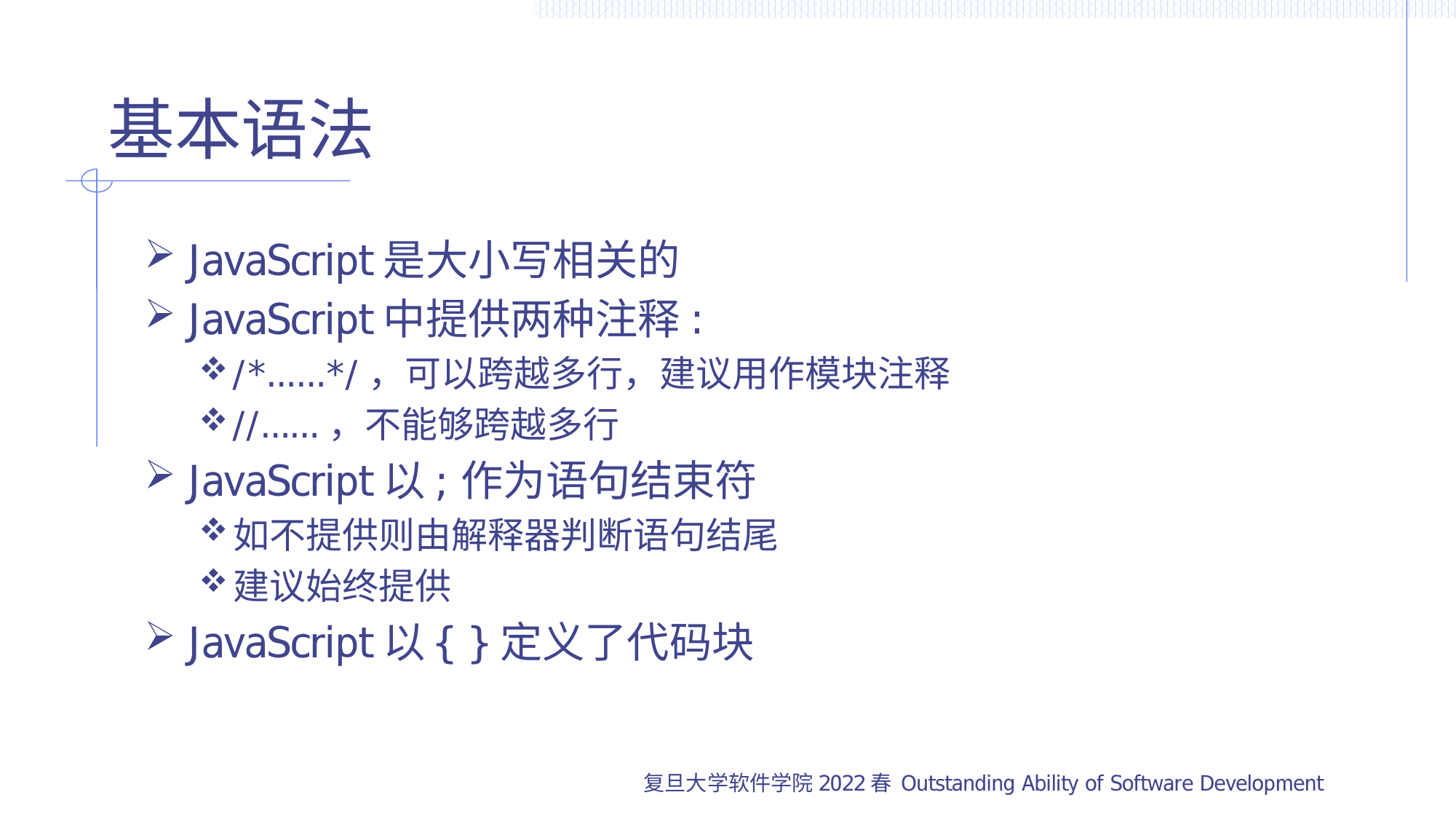

# 基本语法
JavaScript是大小写相关的
JavaScript中提供两种注释:
/*……*/，可以跨越多行，建议用作模块注释
//……，不能够跨越多行
JavaScript以;作为语句结束符
如不提供则由解释器判断语句结尾
建议始终提供
JavaScript以{ }定义了代码块